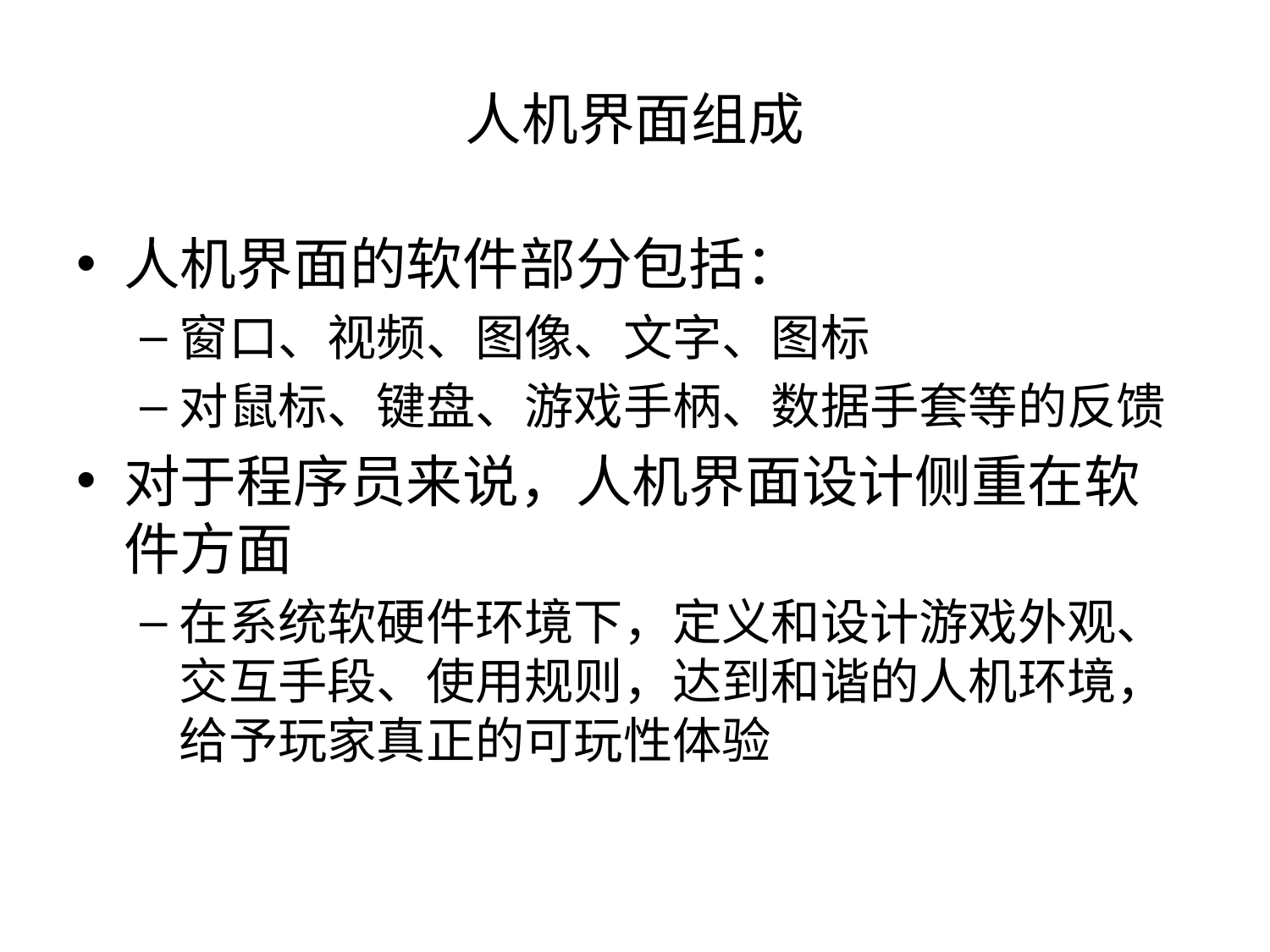

# 人机界面组成
人机界面的软件部分包括：
窗口、视频、图像、文字、图标
对鼠标、键盘、游戏手柄、数据手套等的反馈
对于程序员来说，人机界面设计侧重在软件方面
在系统软硬件环境下，定义和设计游戏外观、交互手段、使用规则，达到和谐的人机环境，给予玩家真正的可玩性体验